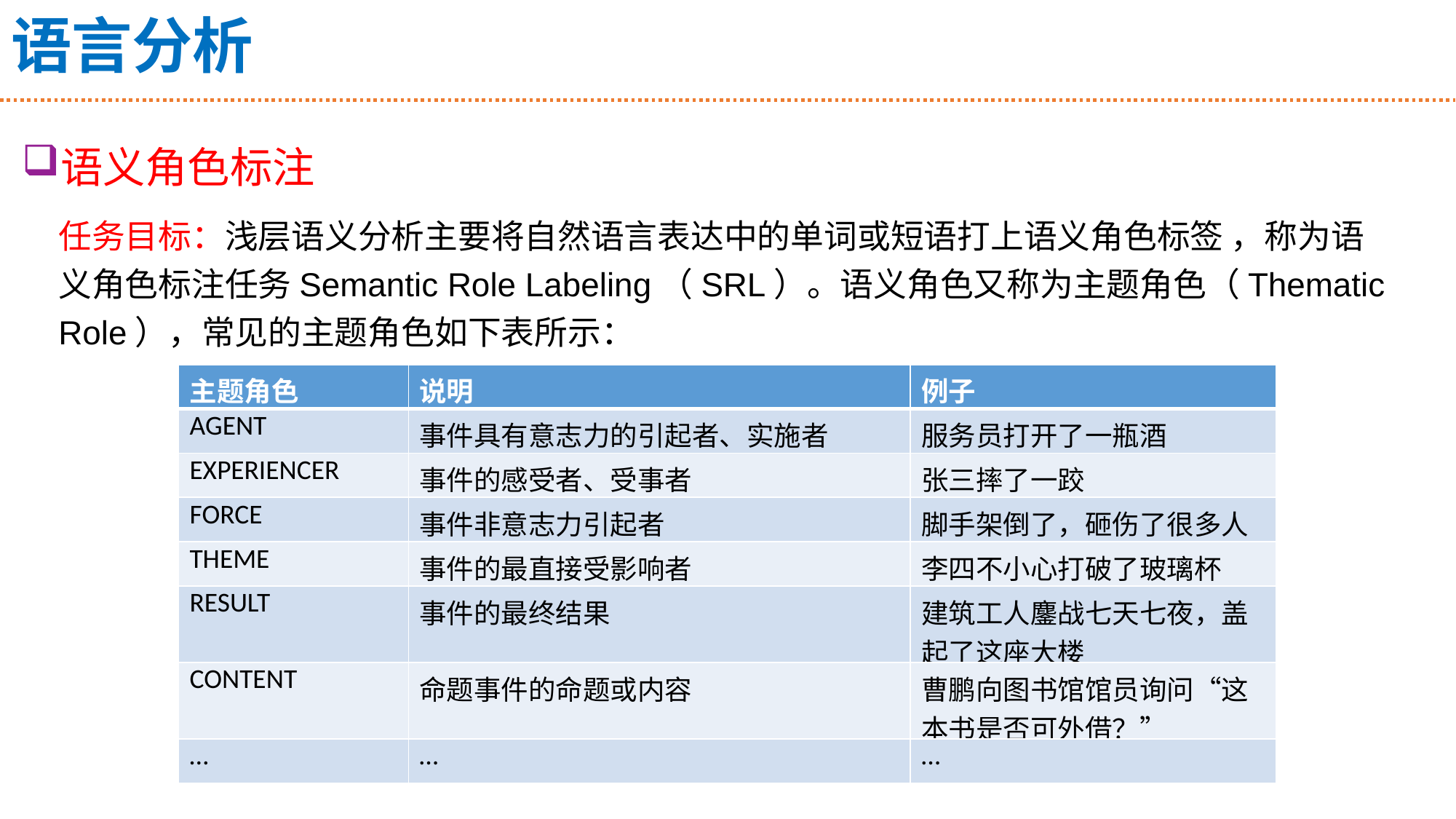

# 语言分析
语义角色标注

任务目标：浅层语义分析主要将自然语言表达中的单词或短语打上语义角色标签 ，称为语义角色标注任务Semantic Role Labeling（SRL）。语义角色又称为主题角色（Thematic Role），常见的主题角色如下表所示：
| 主题角色 | 说明 | 例子 |
| --- | --- | --- |
| AGENT | 事件具有意志力的引起者、实施者 | 服务员打开了一瓶酒 |
| EXPERIENCER | 事件的感受者、受事者 | 张三摔了一跤 |
| FORCE | 事件非意志力引起者 | 脚手架倒了，砸伤了很多人 |
| THEME | 事件的最直接受影响者 | 李四不小心打破了玻璃杯 |
| RESULT | 事件的最终结果 | 建筑工人鏖战七天七夜，盖起了这座大楼 |
| CONTENT | 命题事件的命题或内容 | 曹鹏向图书馆馆员询问“这本书是否可外借？” |
| … | … | … |